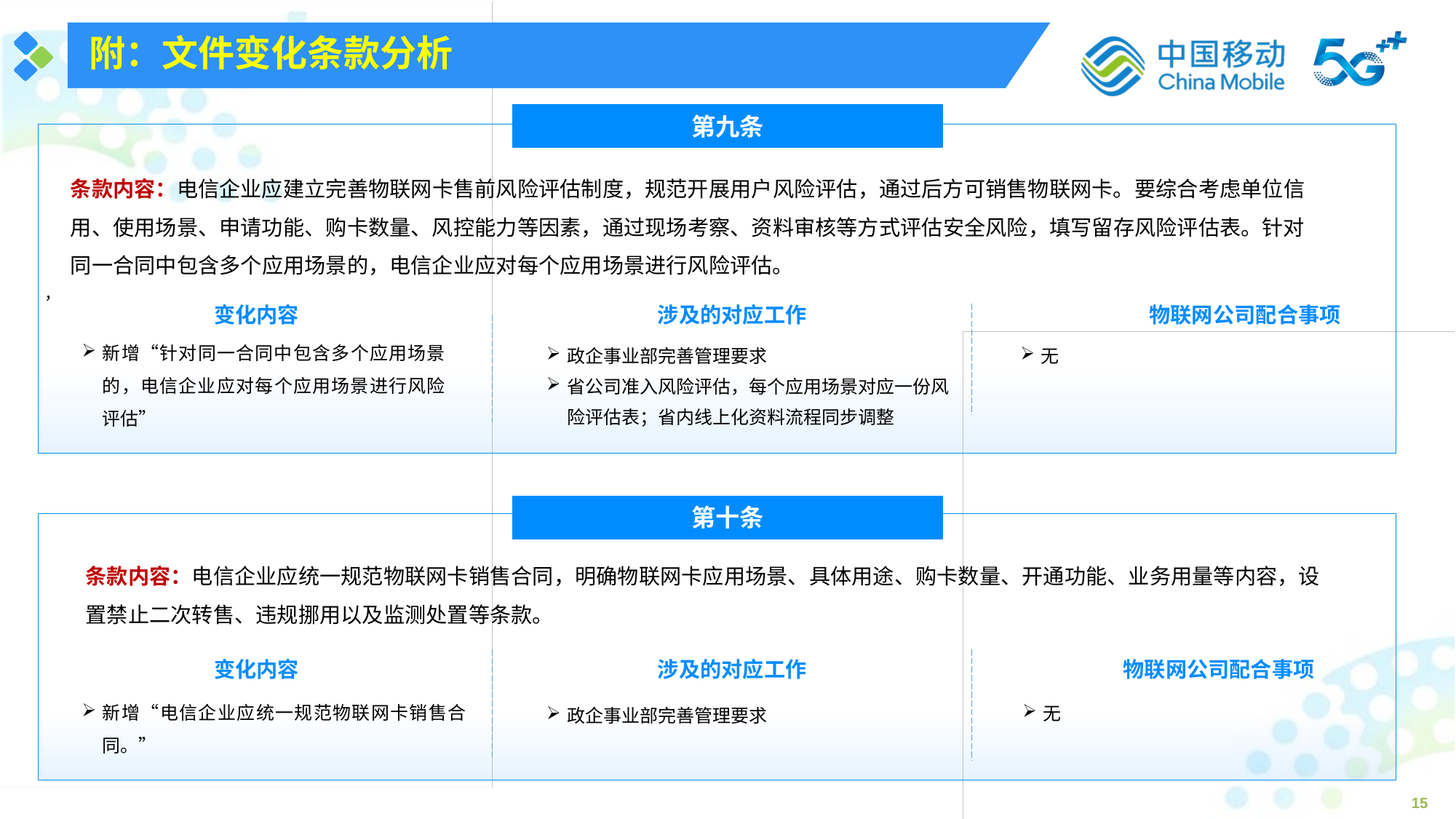

附：文件变化条款分析

第九条
，
条款内容：电信企业应建立完善物联网卡售前风险评估制度，规范开展用户风险评估，通过后方可销售物联网卡。要综合考虑单位信用、使用场景、申请功能、购卡数量、风控能力等因素，通过现场考察、资料审核等方式评估安全风险，填写留存风险评估表。针对同一合同中包含多个应用场景的，电信企业应对每个应用场景进行风险评估。
变化内容
涉及的对应工作
物联网公司配合事项
新增“针对同一合同中包含多个应用场景的，电信企业应对每个应用场景进行风险评估”
政企事业部完善管理要求
省公司准入风险评估，每个应用场景对应一份风险评估表；省内线上化资料流程同步调整
无
第十条

条款内容：电信企业应统一规范物联网卡销售合同，明确物联网卡应用场景、具体用途、购卡数量、开通功能、业务用量等内容，设置禁止二次转售、违规挪用以及监测处置等条款。
变化内容
涉及的对应工作
物联网公司配合事项
无

新增“电信企业应统一规范物联网卡销售合同。”

政企事业部完善管理要求